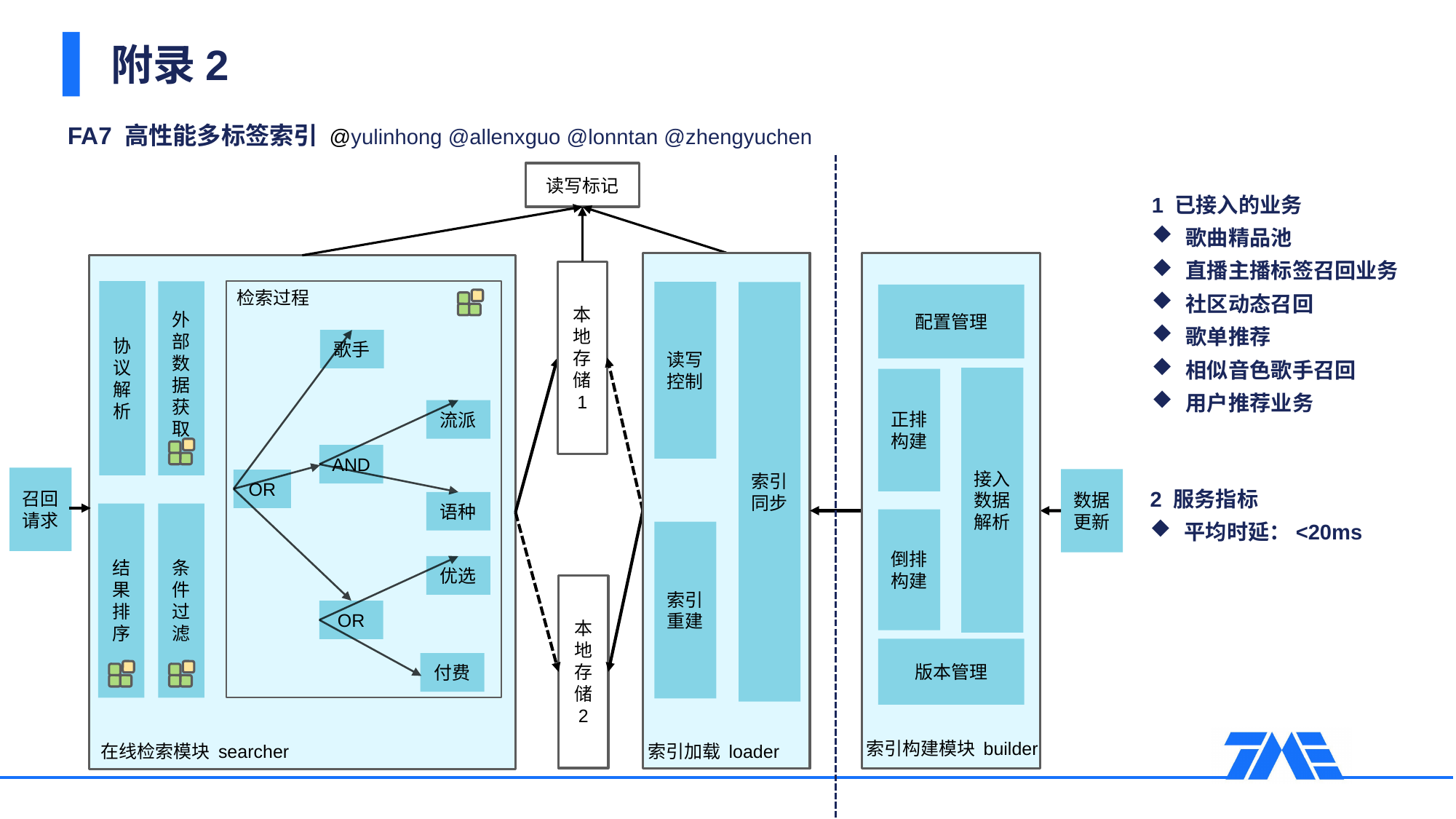

附录2
FA7 高性能多标签索引 @yulinhong @allenxguo @lonntan @zhengyuchen
读写标记
1 已接入的业务
歌曲精品池
直播主播标签召回业务
社区动态召回
歌单推荐
相似音色歌手召回
用户推荐业务

配置管理
接入数据解析
正排构建
倒排构建
版本管理
索引构建模块 builder

读写控制
索引同步
索引重建
索引加载 loader

本地存储
1
协议解析

外部数据获取
检索过程

歌手
流派

AND
召回请求
数据更新
OR
2 服务指标
平均时延：<20ms

语种
结果排序

条件过滤
优选
本地存储
2
OR
付费

在线检索模块 searcher